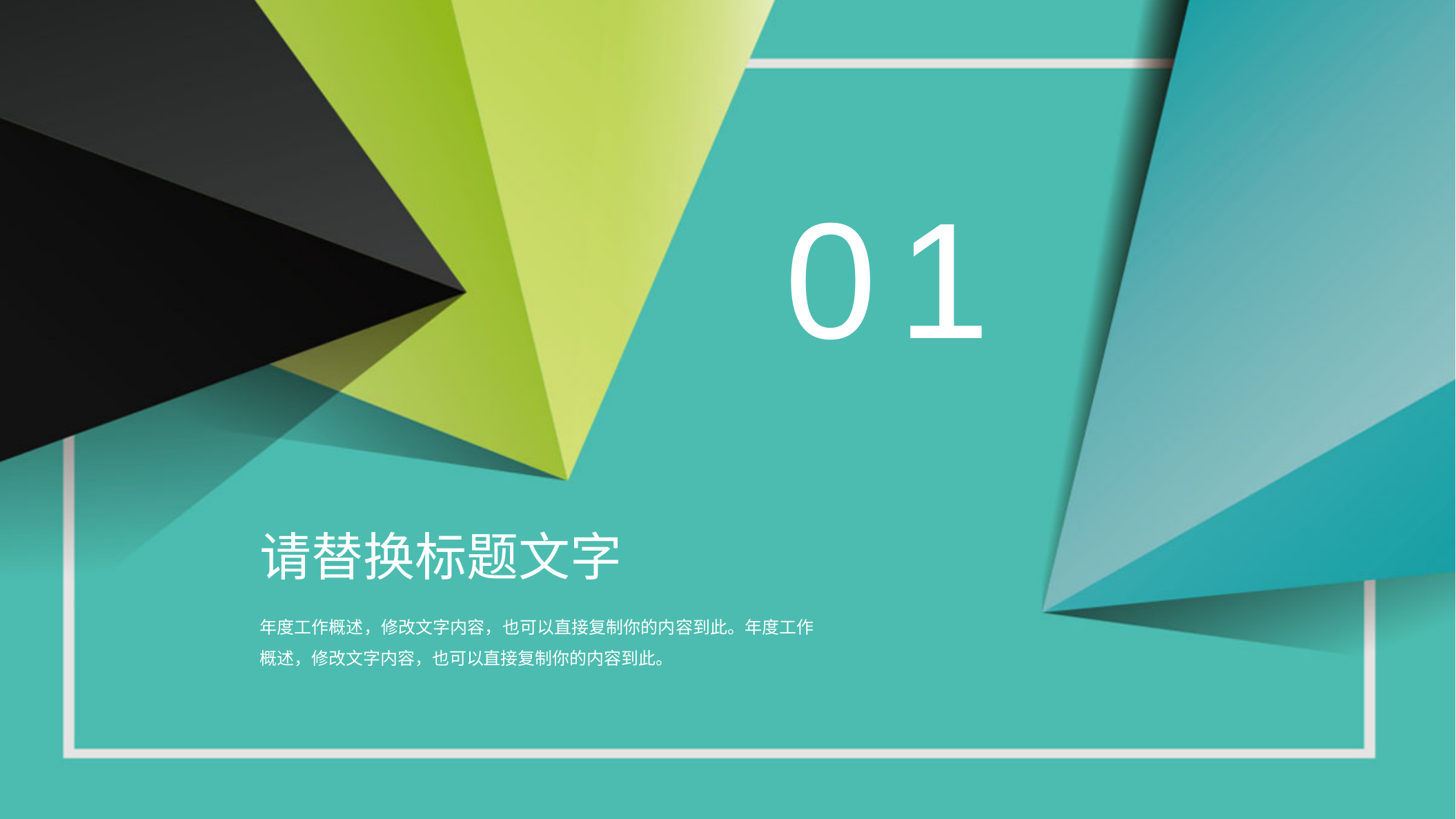

01
请替换标题文字
年度工作概述，修改文字内容，也可以直接复制你的内容到此。年度工作概述，修改文字内容，也可以直接复制你的内容到此。